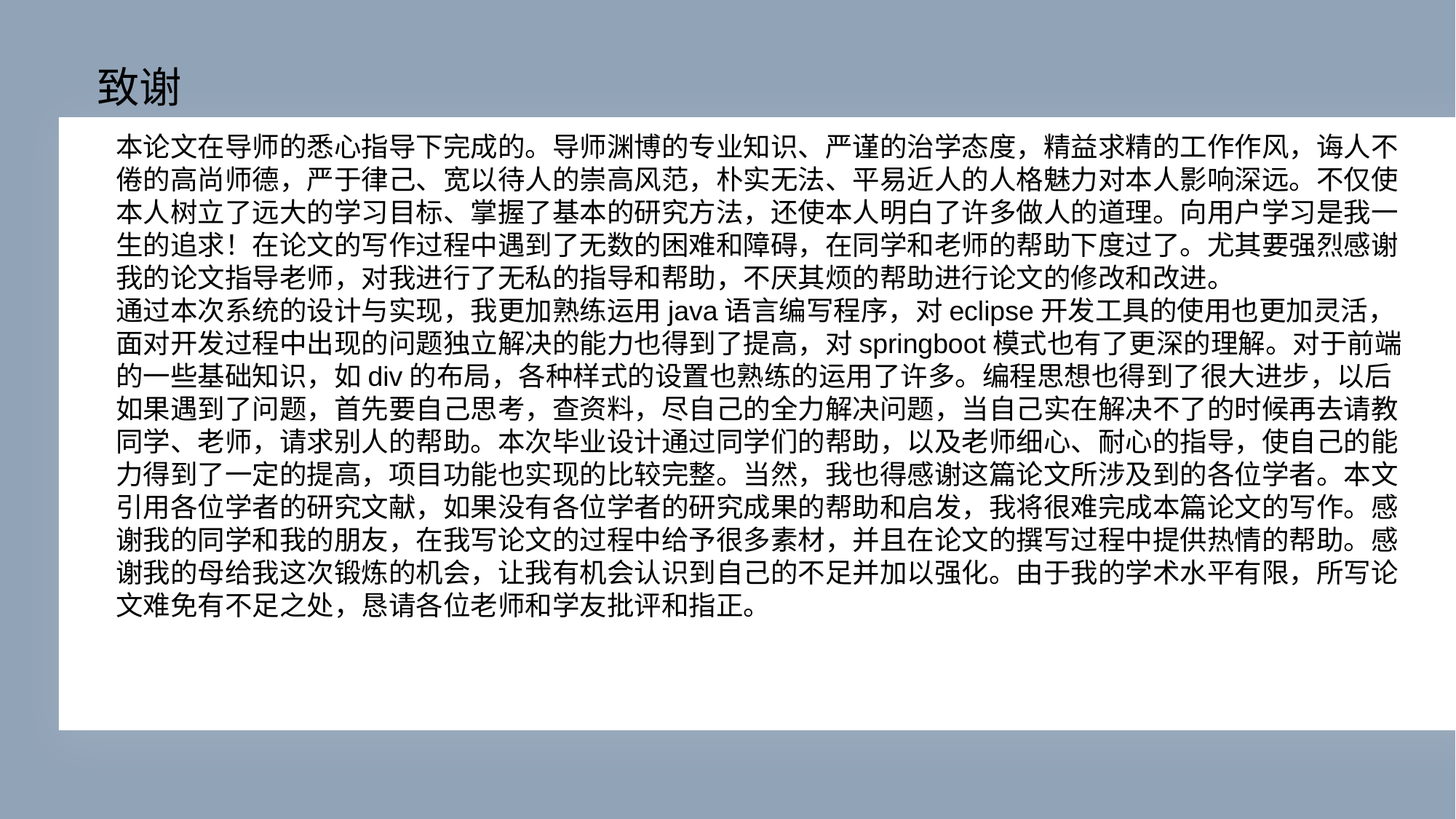

致谢
从开始选题到现在，基于PHP的在线阅读能够成功顺利的完成，离不开老师对我的关怀和指导，在此向老师致以诚挚的谢意。在整个论文的完成过程中，从论文的选题、定题、资料收集、写作、修改、定稿和答辩都得到了老师悉心的指导和极大的帮助。每当遇到问题时，老师都会为我仔细分析问题，指点迷津，帮助我解决问题，开拓思路。老师认真负责的态度和精益求精的工作作风深深的感染和激励着我，使我不仅在学业上有所进步，在生活上也有所收获，对此，再次对老师表示感谢。
虽然我在这次毕业设计的开发过程中遇到了很多困难，但幸运的是经过我的思考和不停地尝试解决问题，还有指导老师的帮助下我终于圆满地完成了这次毕业设计。在此，我深深地感谢我的导师，每次遇到难题时，我的导师总是会耐心给我解答，他每时每刻的督促使我不敢有丝毫的怠慢，在他的精心指导下，我才能顺利完成毕业设计。在开题报告中，我的答辩团队老师也给了我很多关于毕业设计的意见，我由衷地感谢他们。在设计过程中，其他几位专业老师也给了我比较专业的指导，我也在此向他们表示衷心的感谢！感谢您们在百忙之中抽出时间给我宝贵的建议！在每次小组会议上，老师总是积极耐心地指导我们，对我的计划提出意见，并督促我们按时完成。一开始，我通过撰写设计初稿对系统有了深刻的了解，认真考虑了系统每一步的实施，发现开发一款优秀的软件绝非一朝一夕之事，需要长期的积累和经验。通过这段时间的亲身经历，我感觉自己学到了：收集、整理资料、共同协作、分析及处理问题等许多方面的知识。然后，在老师的引导和学生的帮助下，让我对这个毕设进行了更深入的思考。并花费了大量的心思和精力来完成这个系统。在这段时间里，我学到了以前没有掌握过的东西。更重要的是，我了解开发人员在开发系统软件时所需要的方法、策略和步骤。如何思考一些问题，以及如何解决它们。总之，通过这个系统的设计，我学到了很多，理解了很多。本次毕业设计过程还得到了本班同学们的大力支持和热心帮助，他们给予了我很大的帮助，在此我也对他们表示衷心的感谢。
本论文在导师的悉心指导下完成的。导师渊博的专业知识、严谨的治学态度，精益求精的工作作风，诲人不倦的高尚师德，严于律己、宽以待人的崇高风范，朴实无法、平易近人的人格魅力对本人影响深远。不仅使本人树立了远大的学习目标、掌握了基本的研究方法，还使本人明白了许多做人的道理。向用户学习是我一生的追求！在论文的写作过程中遇到了无数的困难和障碍，在同学和老师的帮助下度过了。尤其要强烈感谢我的论文指导老师，对我进行了无私的指导和帮助，不厌其烦的帮助进行论文的修改和改进。
通过本次系统的设计与实现，我更加熟练运用java语言编写程序，对eclipse开发工具的使用也更加灵活，面对开发过程中出现的问题独立解决的能力也得到了提高，对springboot模式也有了更深的理解。对于前端的一些基础知识，如div的布局，各种样式的设置也熟练的运用了许多。编程思想也得到了很大进步，以后如果遇到了问题，首先要自己思考，查资料，尽自己的全力解决问题，当自己实在解决不了的时候再去请教同学、老师，请求别人的帮助。本次毕业设计通过同学们的帮助，以及老师细心、耐心的指导，使自己的能力得到了一定的提高，项目功能也实现的比较完整。当然，我也得感谢这篇论文所涉及到的各位学者。本文引用各位学者的研究文献，如果没有各位学者的研究成果的帮助和启发，我将很难完成本篇论文的写作。感谢我的同学和我的朋友，在我写论文的过程中给予很多素材，并且在论文的撰写过程中提供热情的帮助。感谢我的母给我这次锻炼的机会，让我有机会认识到自己的不足并加以强化。由于我的学术水平有限，所写论文难免有不足之处，恳请各位老师和学友批评和指正。